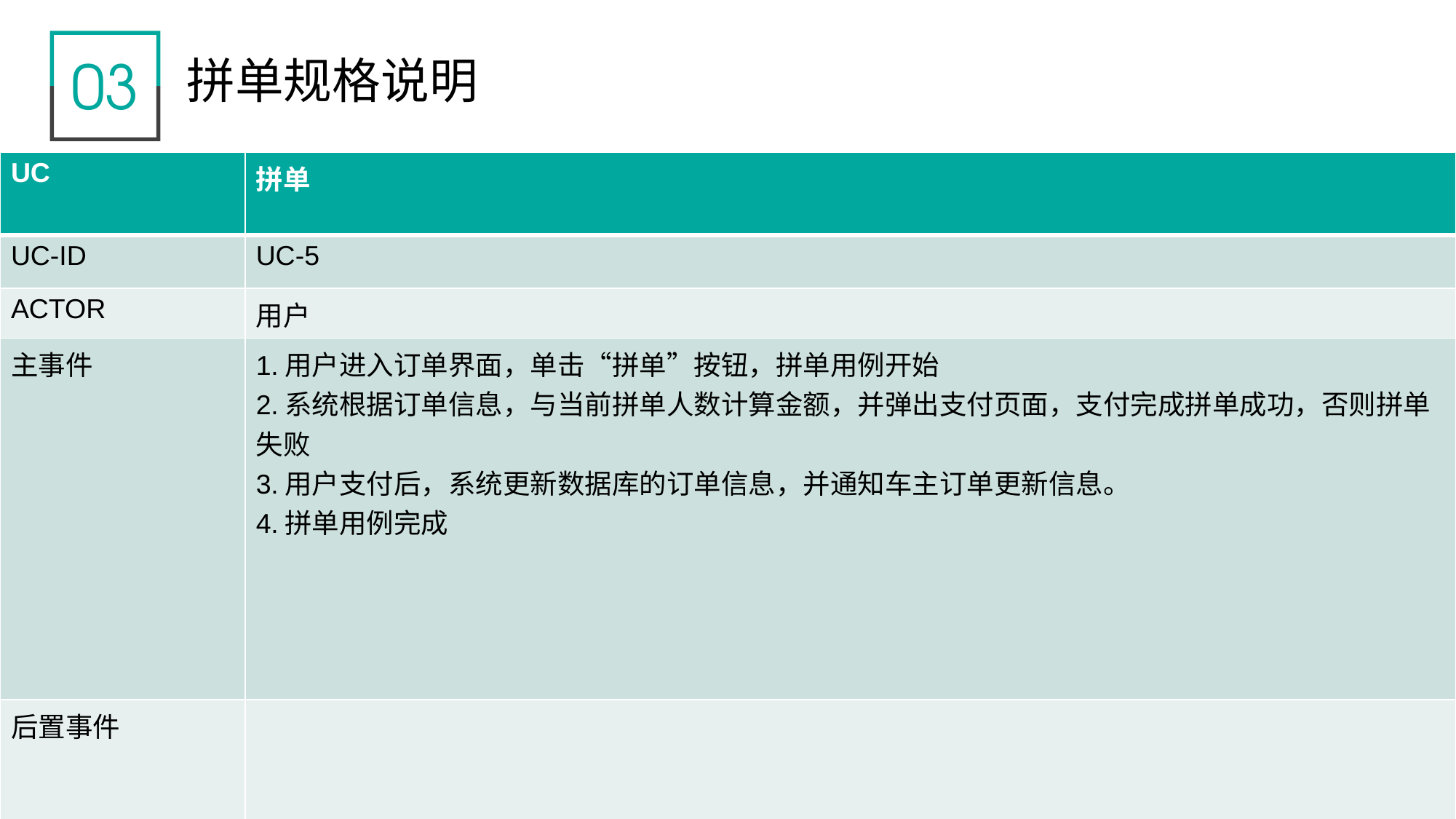

03
拼单规格说明

| UC | 拼单 |
| --- | --- |
| UC-ID | UC-5 |
| ACTOR | 用户 |
| 主事件 | 1.用户进入订单界面，单击“拼单”按钮，拼单用例开始 2.系统根据订单信息，与当前拼单人数计算金额，并弹出支付页面，支付完成拼单成功，否则拼单失败 3.用户支付后，系统更新数据库的订单信息，并通知车主订单更新信息。 4.拼单用例完成 |
| 后置事件 |  |